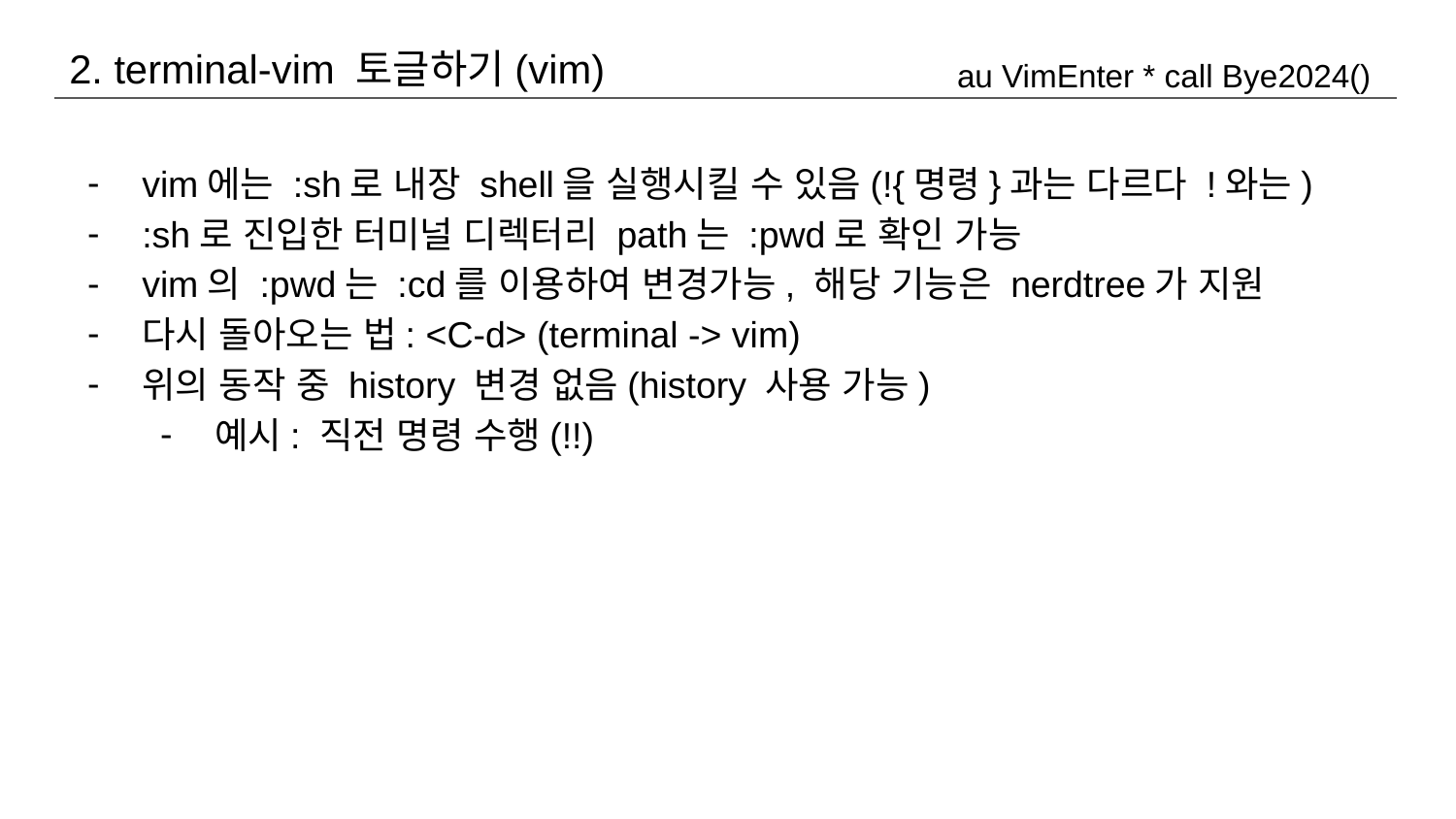

2. terminal-vim 토글하기(vim)
au VimEnter * call Bye2024()
vim에는 :sh로 내장 shell을 실행시킬 수 있음(!{명령}과는 다르다 !와는)
:sh로 진입한 터미널 디렉터리 path는 :pwd로 확인 가능
vim의 :pwd는 :cd를 이용하여 변경가능, 해당 기능은 nerdtree가 지원
다시 돌아오는 법: <C-d> (terminal -> vim)
위의 동작 중 history 변경 없음(history 사용 가능)
예시: 직전 명령 수행(!!)